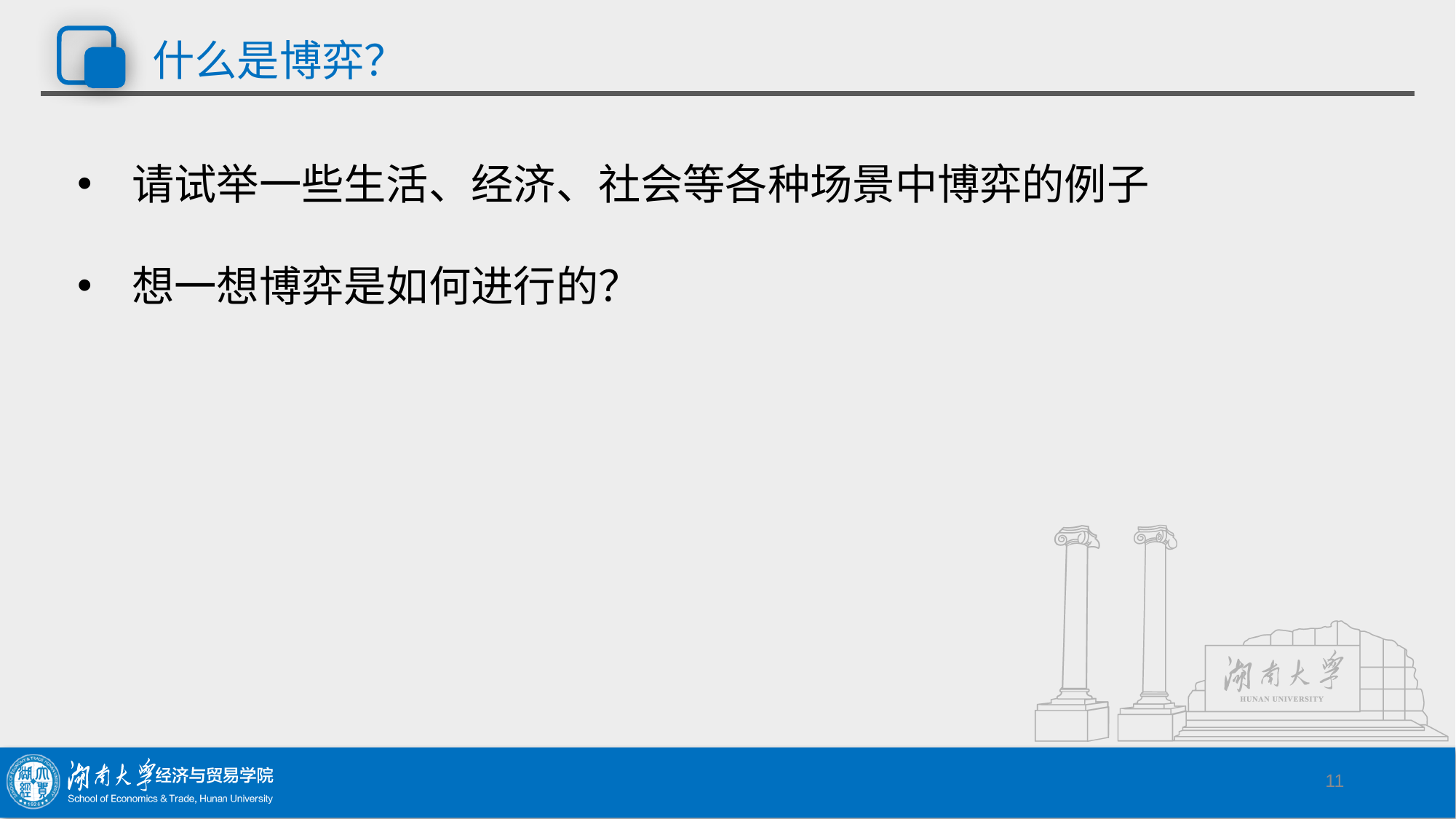

# 什么是博弈？
请试举一些生活、经济、社会等各种场景中博弈的例子

想一想博弈是如何进行的？

11